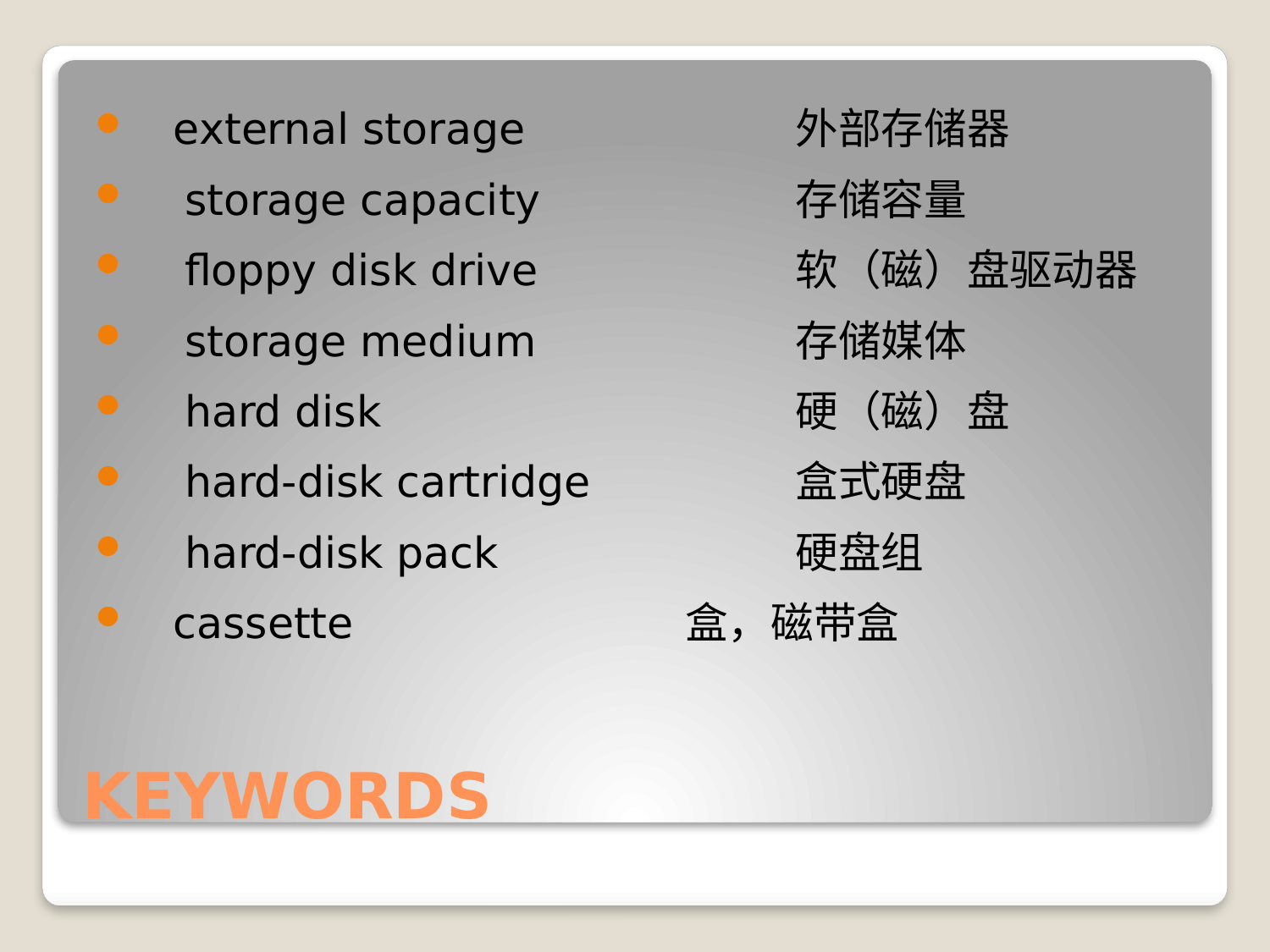

external storage                 	外部存储器
　storage capacity                  	存储容量
　floppy disk drive             	软（磁）盘驱动器
　storage medium                 	存储媒体
　hard disk                       	硬（磁）盘
　hard-disk cartridge              	盒式硬盘
　hard-disk pack                   	硬盘组
   cassette                        		盒，磁带盒
# KEYWORDS